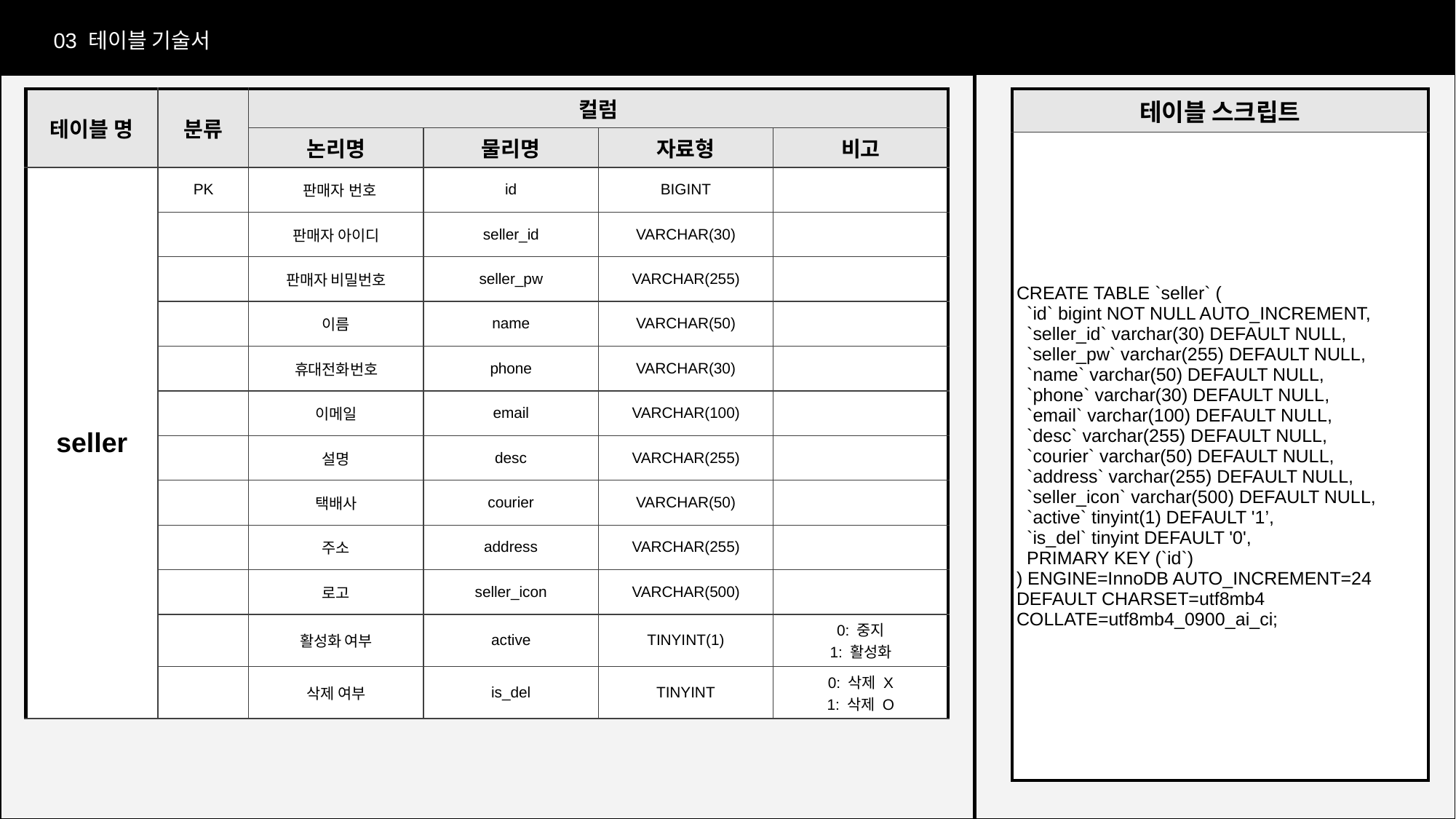

nickname
03 테이블 기술서

테이블 기술서
| 테이블 명 | 분류 | 컬럼 |  |  |  |
| --- | --- | --- | --- | --- | --- |
|  |  | 논리명 | 물리명 | 자료형 | 비고 |
| seller | PK | 판매자 번호 | id | BIGINT |  |
|  |  | 판매자 아이디 | seller\_id | VARCHAR(30) |  |
|  |  | 판매자 비밀번호 | seller\_pw | VARCHAR(255) |  |
|  |  | 이름 | name | VARCHAR(50) |  |
|  |  | 휴대전화번호 | phone | VARCHAR(30) |  |
|  |  | 이메일 | email | VARCHAR(100) |  |
|  |  | 설명 | desc | VARCHAR(255) |  |
|  |  | 택배사 | courier | VARCHAR(50) |  |
|  |  | 주소 | address | VARCHAR(255) |  |
|  |  | 로고 | seller\_icon | VARCHAR(500) |  |
|  |  | 활성화 여부 | active | TINYINT(1) | 0: 중지 1: 활성화 |
|  |  | 삭제 여부 | is\_del | TINYINT | 0: 삭제 X 1: 삭제 O |
| 테이블 스크립트 |
| --- |
| CREATE TABLE `seller` ( `id` bigint NOT NULL AUTO\_INCREMENT, `seller\_id` varchar(30) DEFAULT NULL, `seller\_pw` varchar(255) DEFAULT NULL, `name` varchar(50) DEFAULT NULL, `phone` varchar(30) DEFAULT NULL, `email` varchar(100) DEFAULT NULL, `desc` varchar(255) DEFAULT NULL, `courier` varchar(50) DEFAULT NULL, `address` varchar(255) DEFAULT NULL, `seller\_icon` varchar(500) DEFAULT NULL, `active` tinyint(1) DEFAULT '1’, `is\_del` tinyint DEFAULT '0', PRIMARY KEY (`id`) ) ENGINE=InnoDB AUTO\_INCREMENT=24 DEFAULT CHARSET=utf8mb4 COLLATE=utf8mb4\_0900\_ai\_ci; |